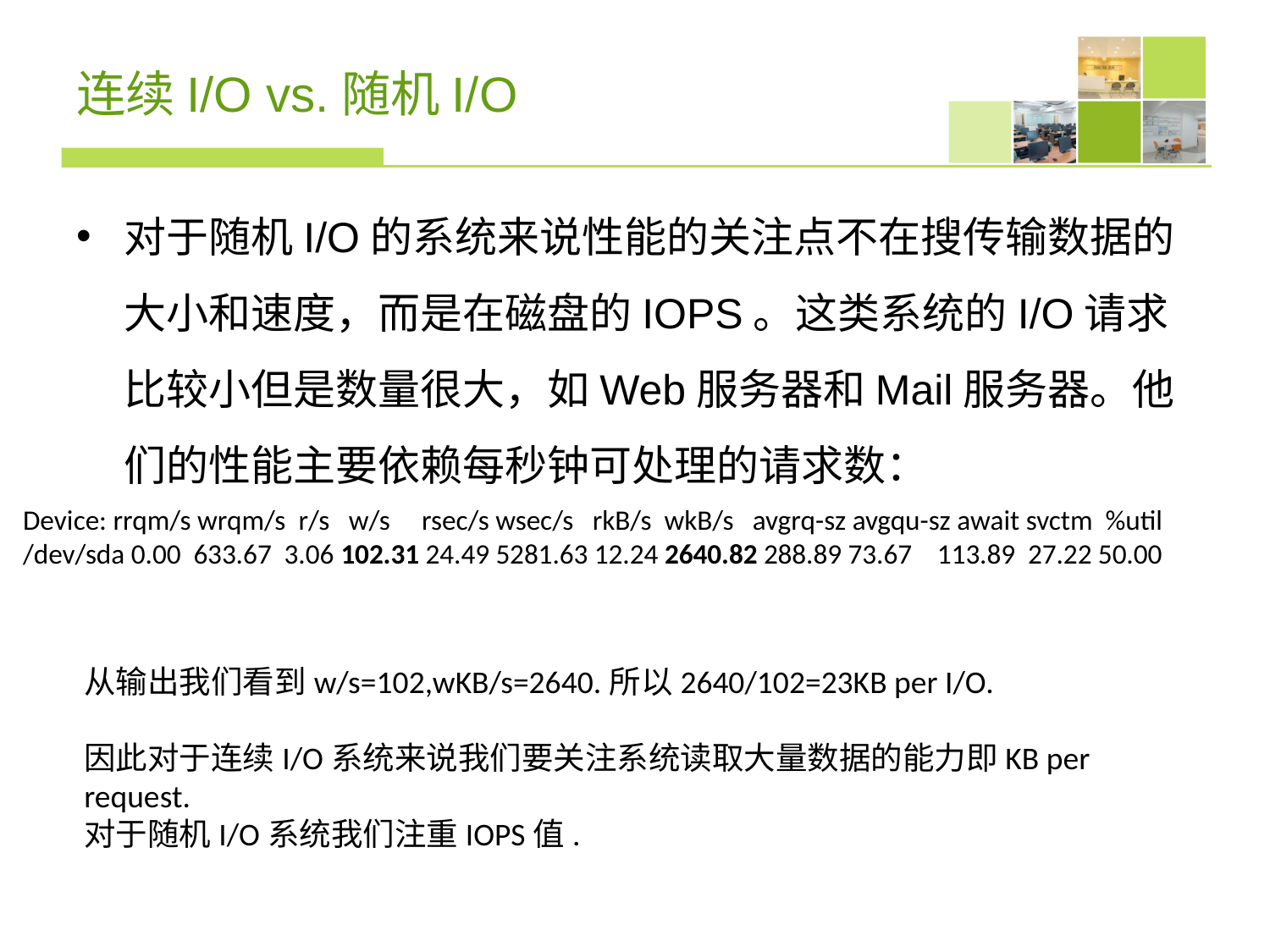

# 连续I/O vs.随机I/O
对于随机I/O的系统来说性能的关注点不在搜传输数据的大小和速度，而是在磁盘的IOPS。这类系统的I/O请求比较小但是数量很大，如Web服务器和Mail服务器。他们的性能主要依赖每秒钟可处理的请求数：
Device: rrqm/s wrqm/s  r/s   w/s     rsec/s wsec/s   rkB/s  wkB/s   avgrq-sz avgqu-sz await svctm  %util
/dev/sda 0.00  633.67  3.06 102.31 24.49 5281.63 12.24 2640.82 288.89 73.67    113.89  27.22 50.00
从输出我们看到w/s=102,wKB/s=2640.所以2640/102=23KB per I/O.

因此对于连续I/O系统来说我们要关注系统读取大量数据的能力即KB per request.
对于随机I/O系统我们注重IOPS值.